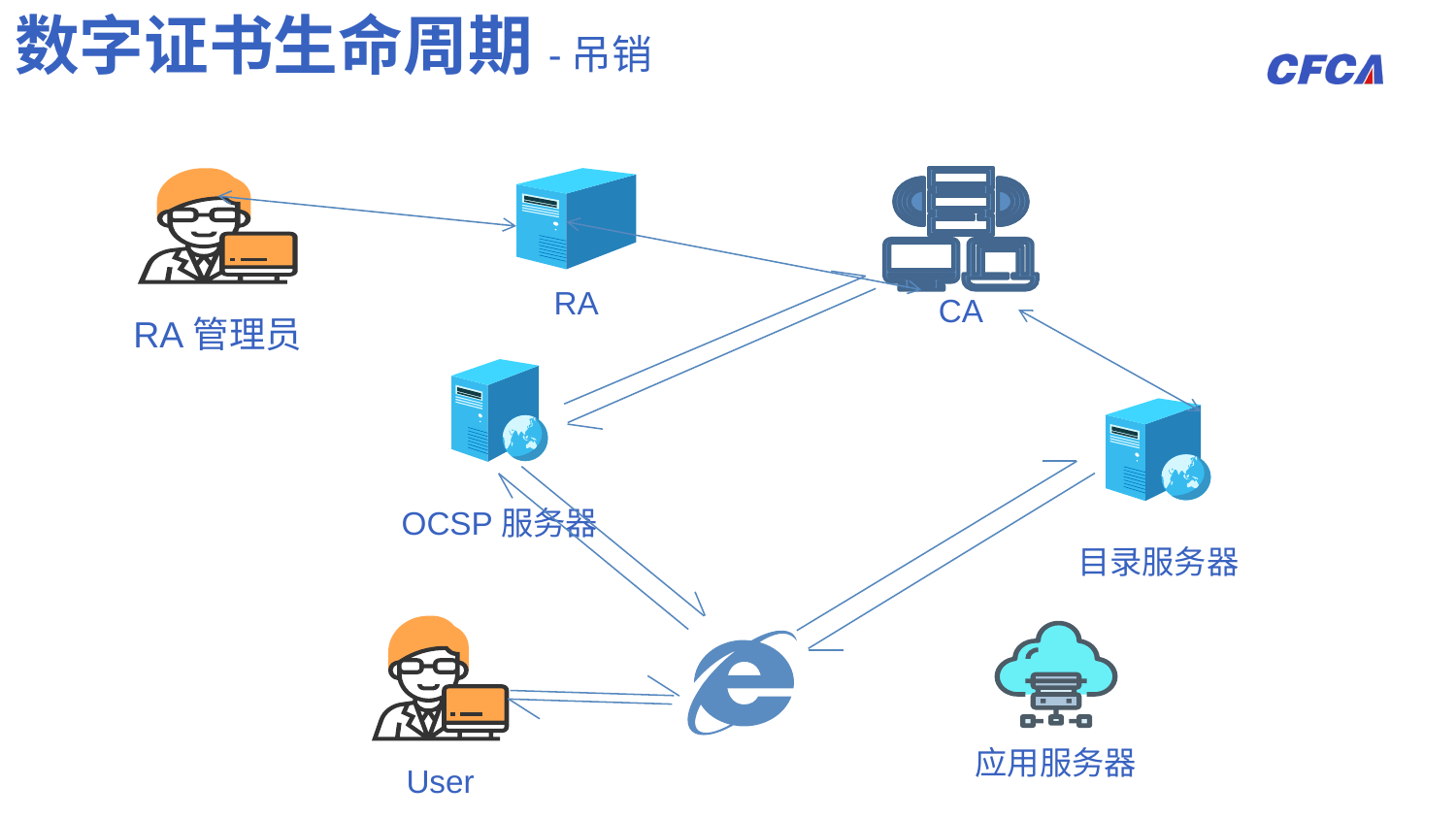

数字证书生命周期-吊销

RA管理员

RA

CA

OCSP服务器

目录服务器

User

应用服务器